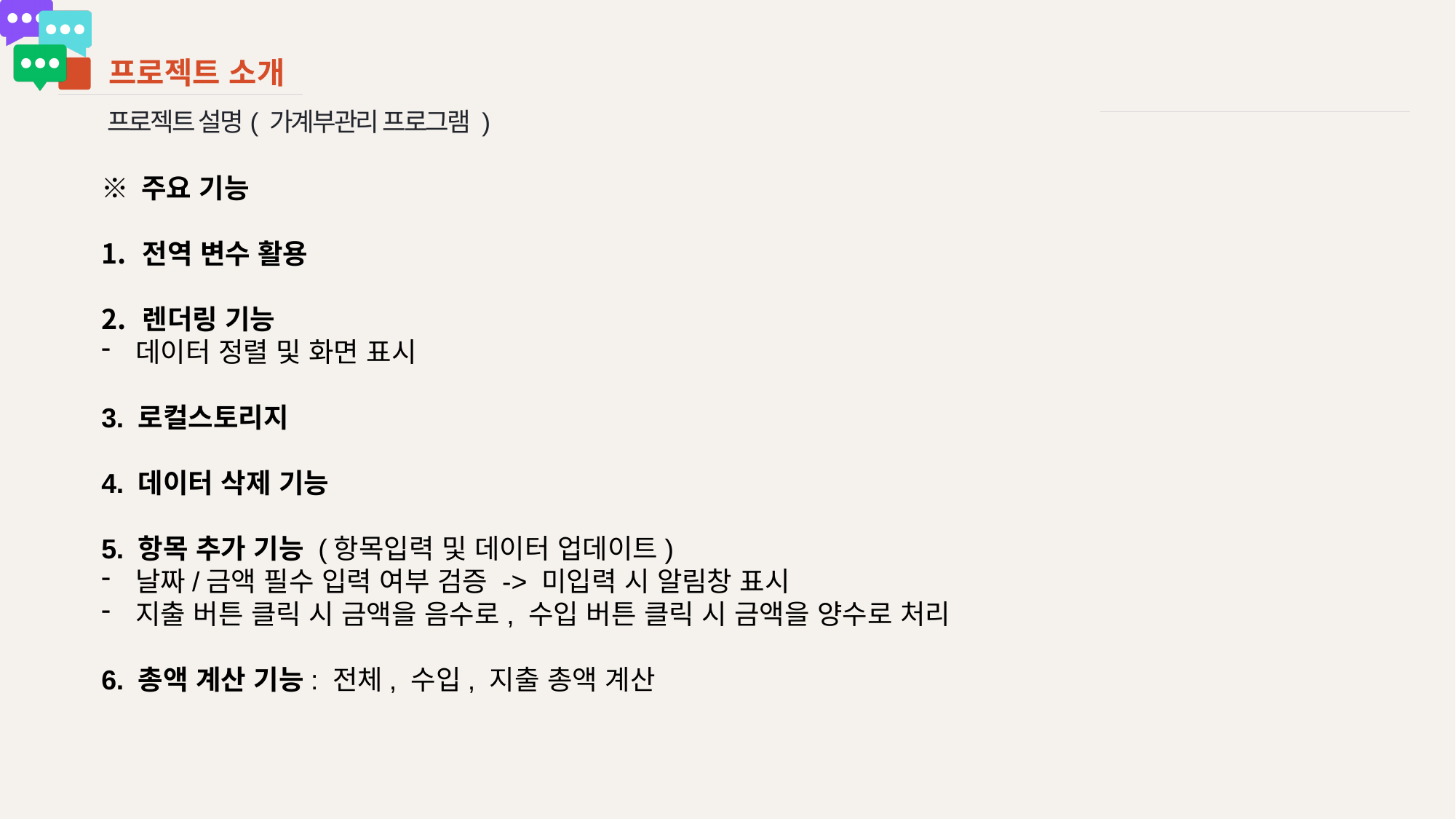

프로젝트 소개
02
프로젝트 설명( 가계부관리 프로그램 )
※ 주요 기능

전역 변수 활용

렌더링 기능
데이터 정렬 및 화면 표시

3. 로컬스토리지

4. 데이터 삭제 기능

5. 항목 추가 기능 (항목입력 및 데이터 업데이트)
날짜/금액 필수 입력 여부 검증 -> 미입력 시 알림창 표시
지출 버튼 클릭 시 금액을 음수로, 수입 버튼 클릭 시 금액을 양수로 처리

6. 총액 계산 기능: 전체, 수입, 지출 총액 계산